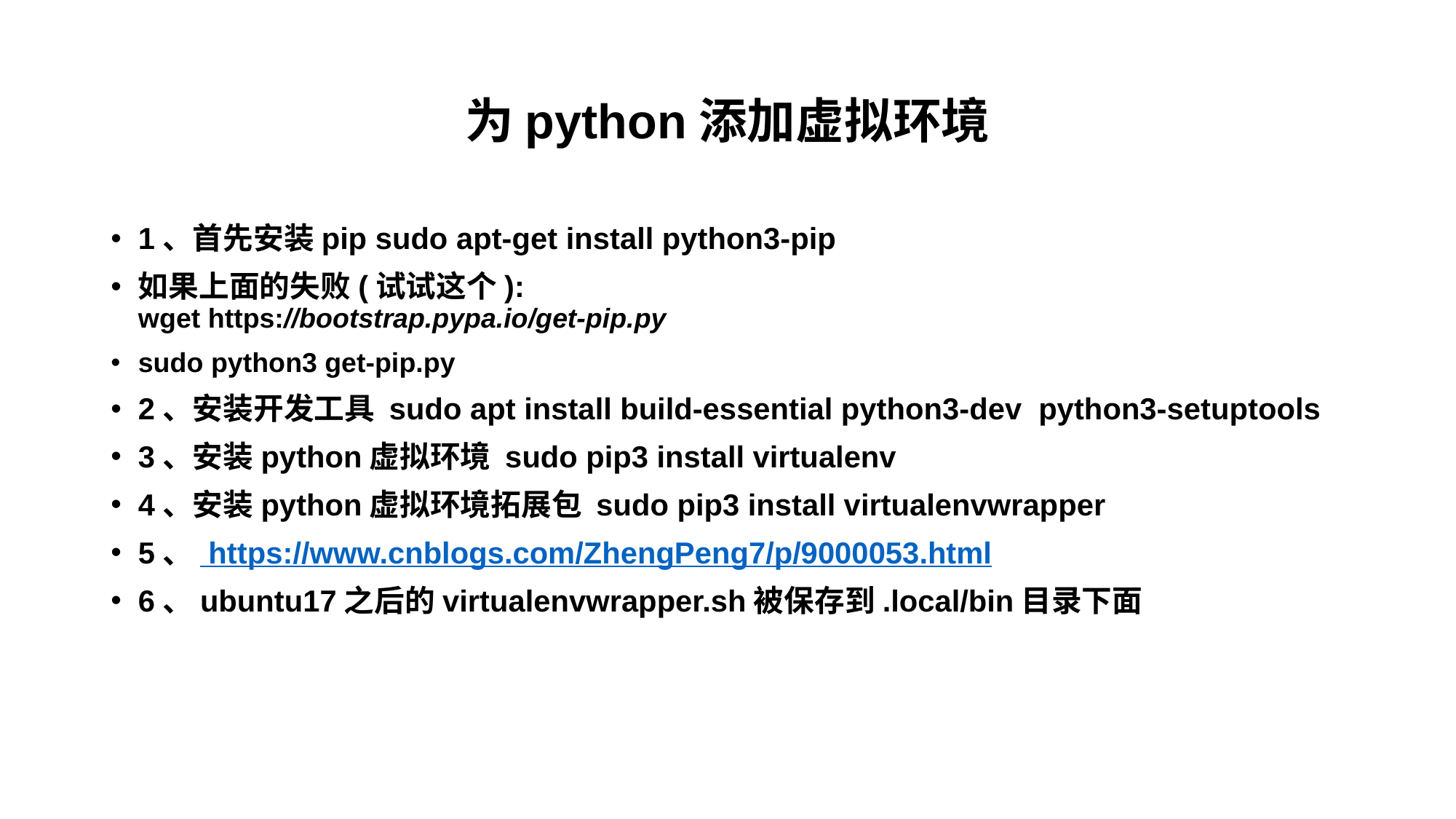

# 为python添加虚拟环境
1、首先安装pip sudo apt-get install python3-pip
如果上面的失败(试试这个):
wget https://bootstrap.pypa.io/get-pip.py
sudo python3 get-pip.py
2、安装开发工具 sudo apt install build-essential python3-dev  python3-setuptools
3、安装python虚拟环境 sudo pip3 install virtualenv
4、安装python虚拟环境拓展包 sudo pip3 install virtualenvwrapper
5、 https://www.cnblogs.com/ZhengPeng7/p/9000053.html
6、ubuntu17之后的virtualenvwrapper.sh被保存到.local/bin目录下面